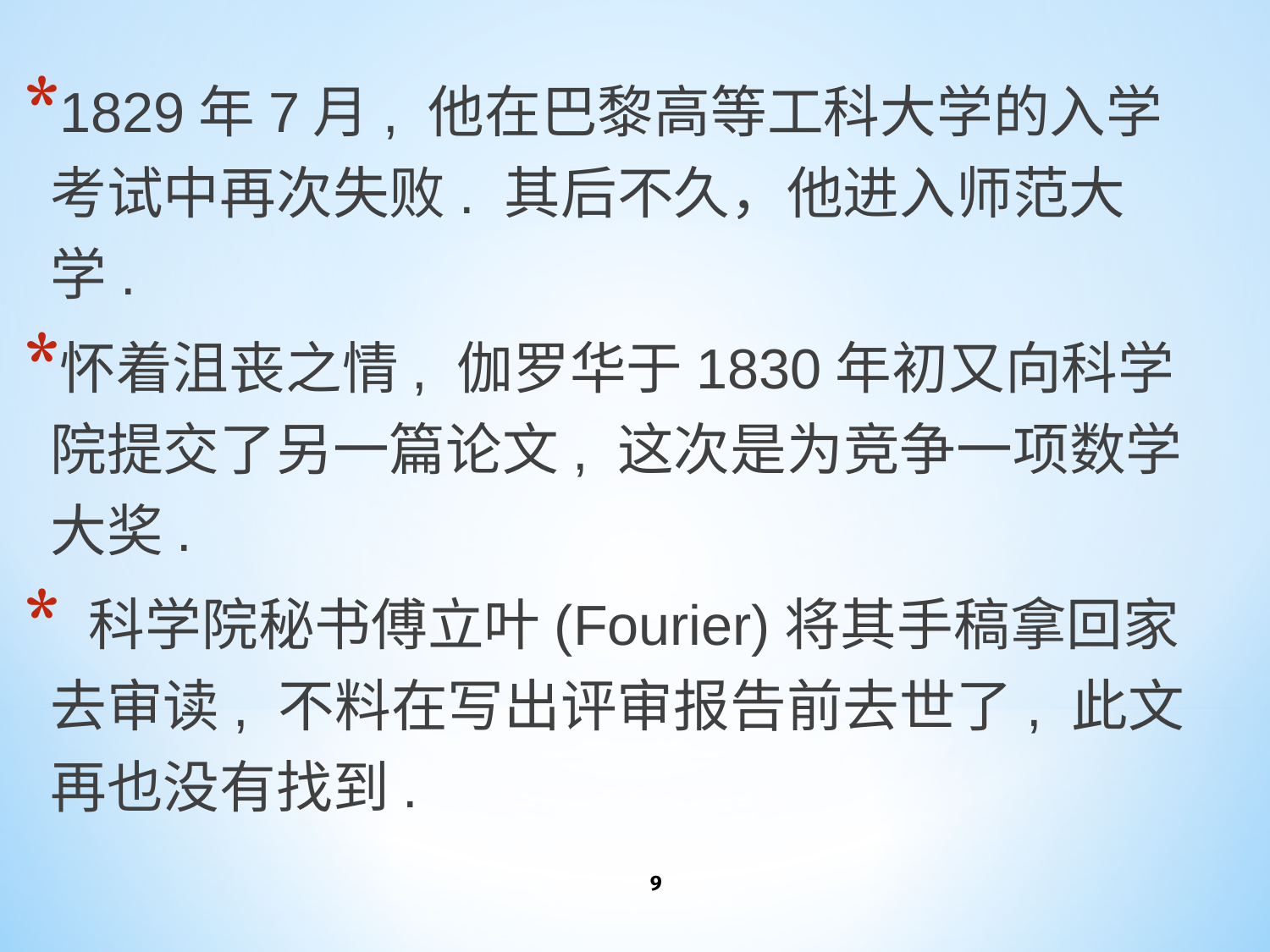

1829年7月, 他在巴黎高等工科大学的入学考试中再次失败. 其后不久，他进入师范大学.
怀着沮丧之情, 伽罗华于1830年初又向科学院提交了另一篇论文, 这次是为竞争一项数学大奖.
 科学院秘书傅立叶(Fourier)将其手稿拿回家去审读, 不料在写出评审报告前去世了, 此文再也没有找到.
9